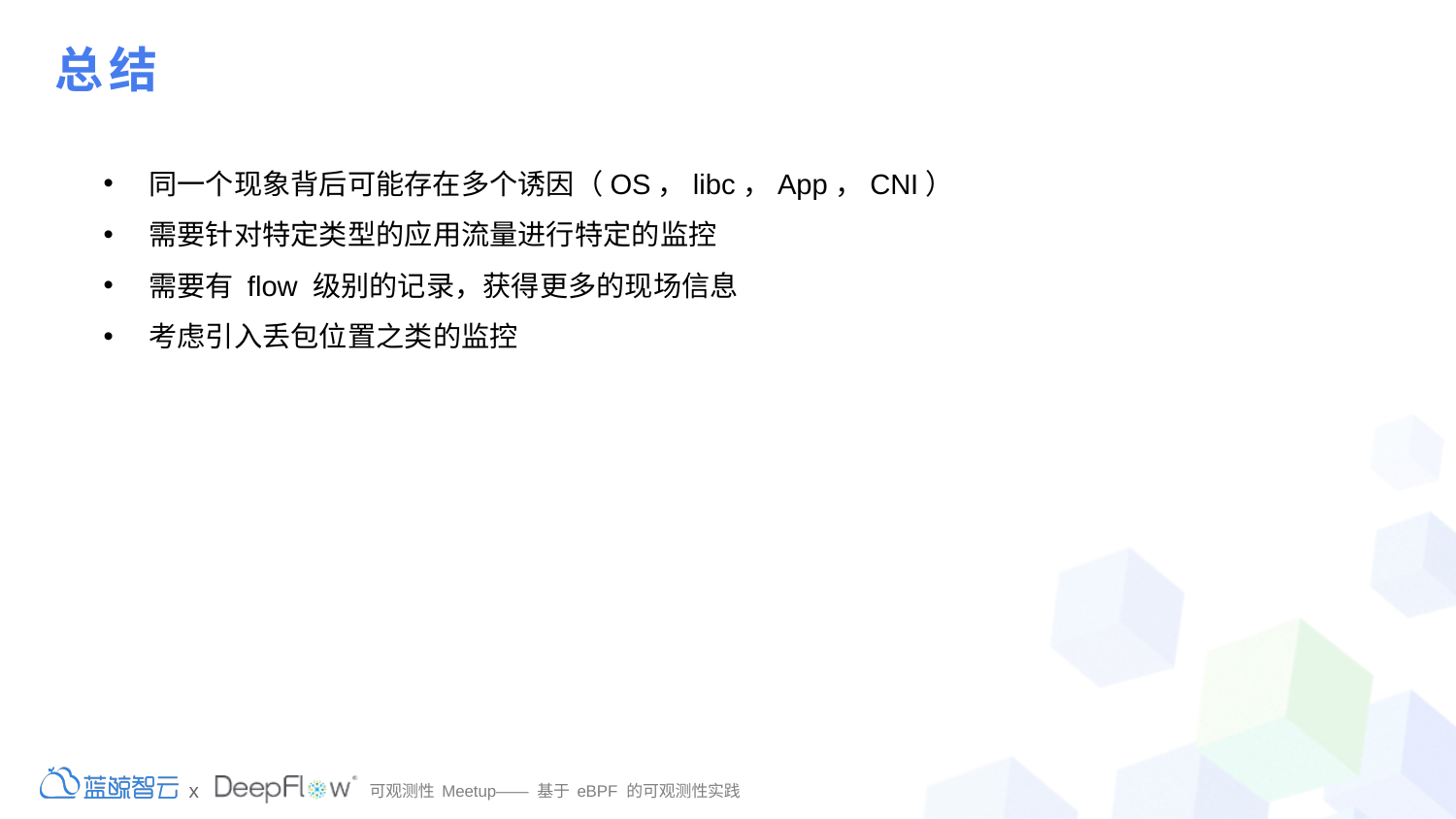

# 总结
同一个现象背后可能存在多个诱因（OS，libc，App，CNI）
需要针对特定类型的应用流量进行特定的监控
需要有 flow 级别的记录，获得更多的现场信息
考虑引入丢包位置之类的监控